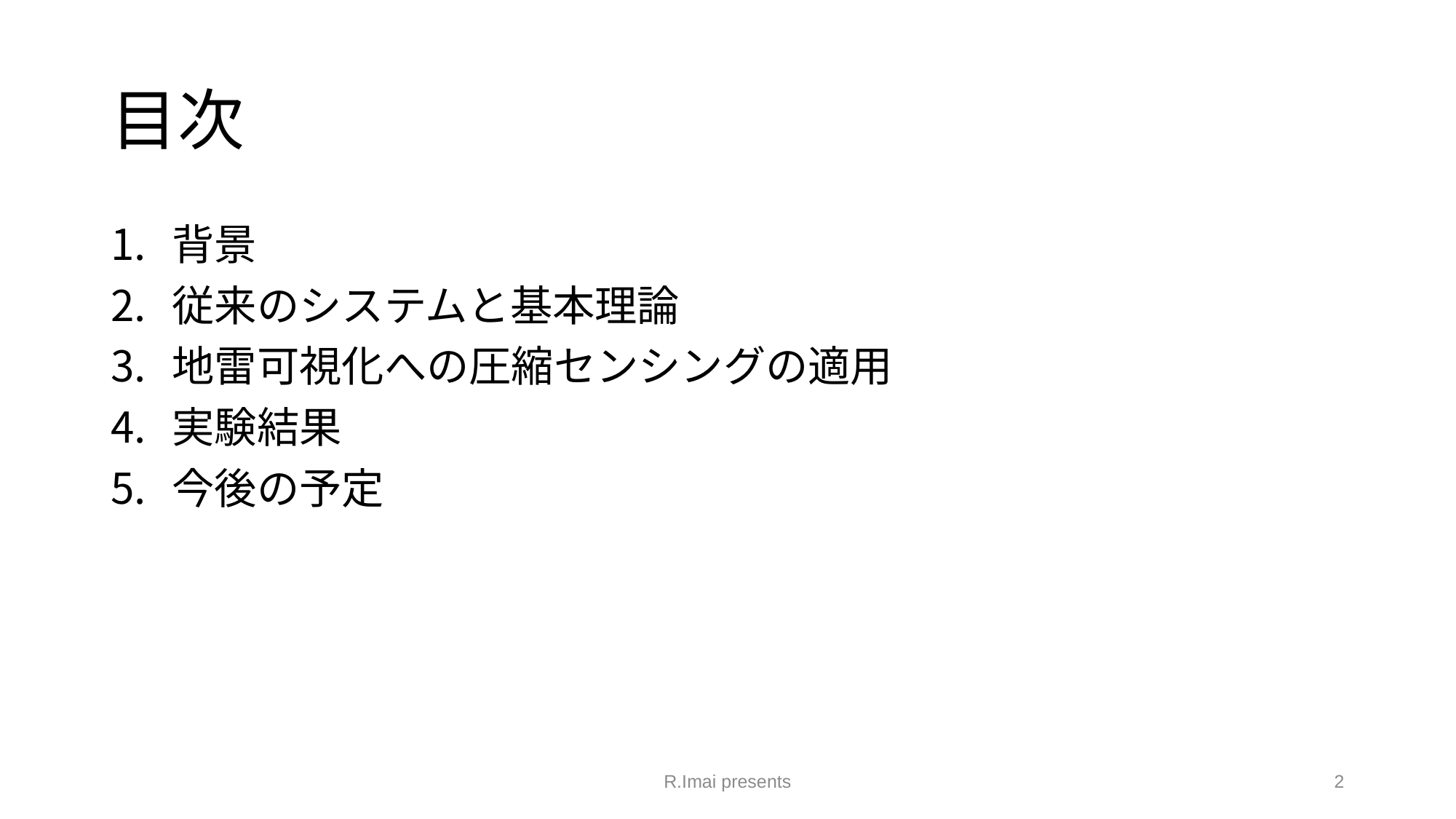

# 目次
背景
従来のシステムと基本理論
地雷可視化への圧縮センシングの適用
実験結果
今後の予定
R.Imai presents
2